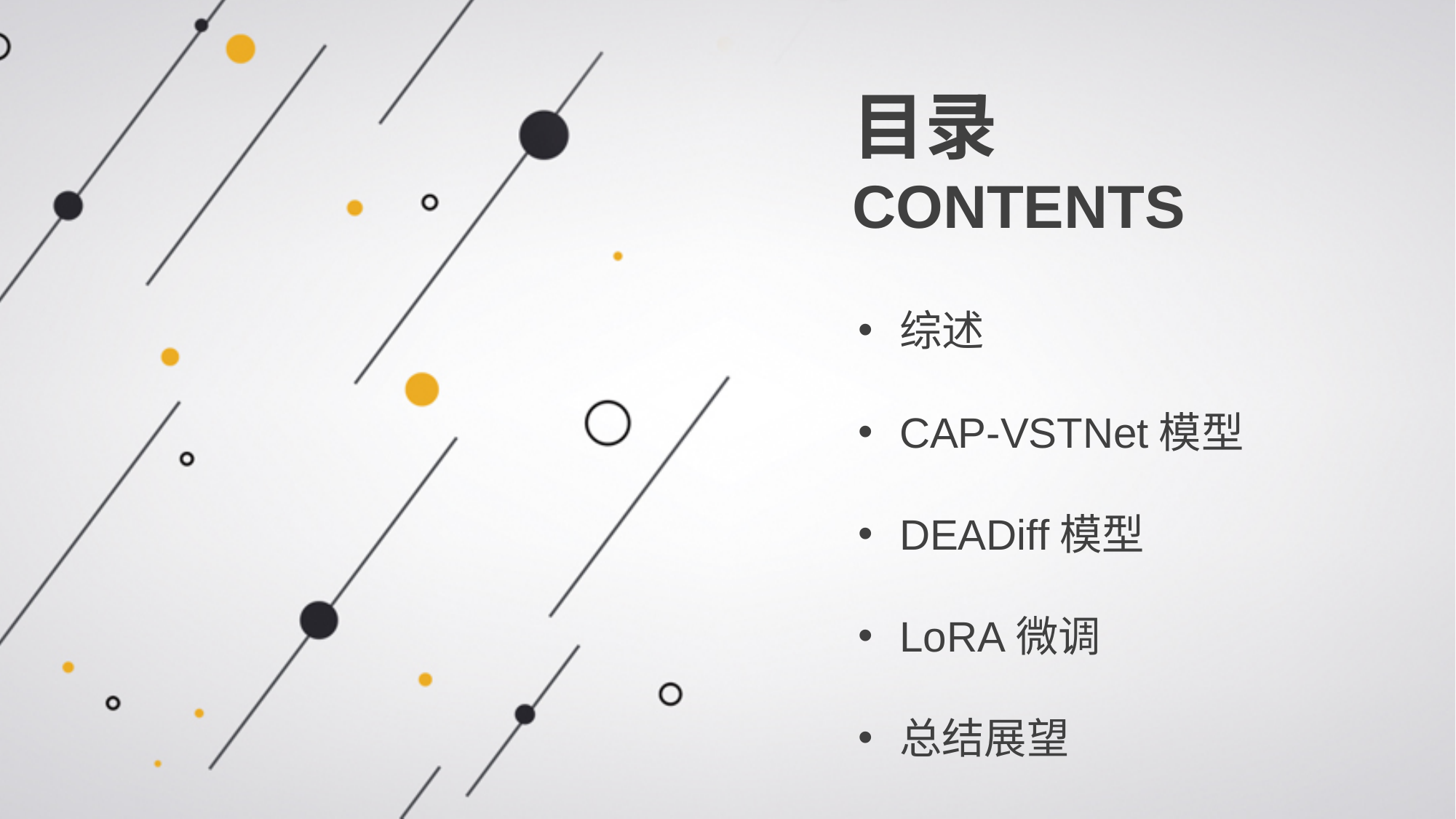

行业PPT模板http://www.1ppt.com/hangye/
目录
CONTENTS
综述
CAP-VSTNet模型
DEADiff模型
LoRA微调
总结展望